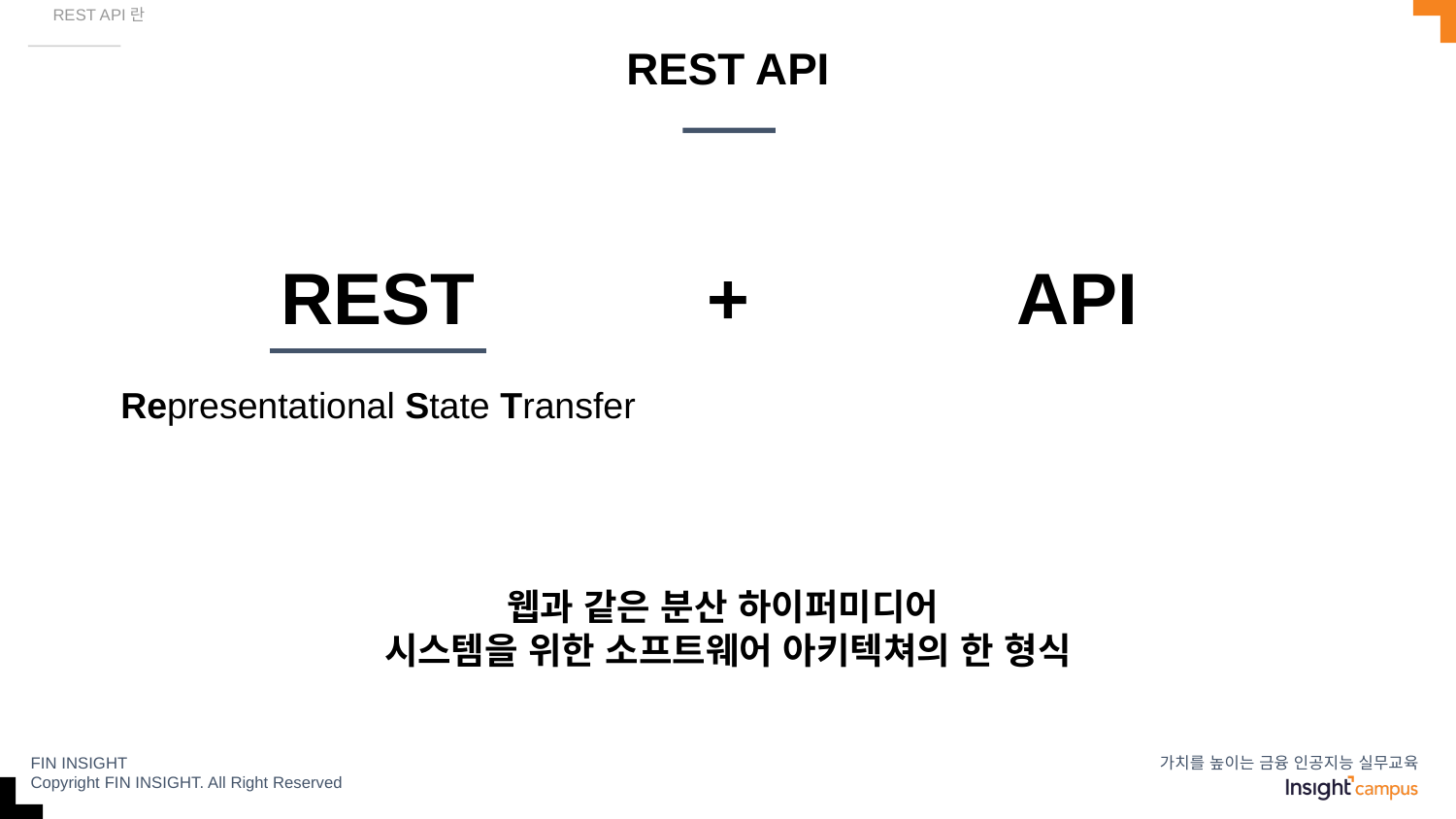

REST API란
# REST API
REST
+
API
Representational State Transfer

웹과 같은 분산 하이퍼미디어
시스템을 위한 소프트웨어 아키텍쳐의 한 형식